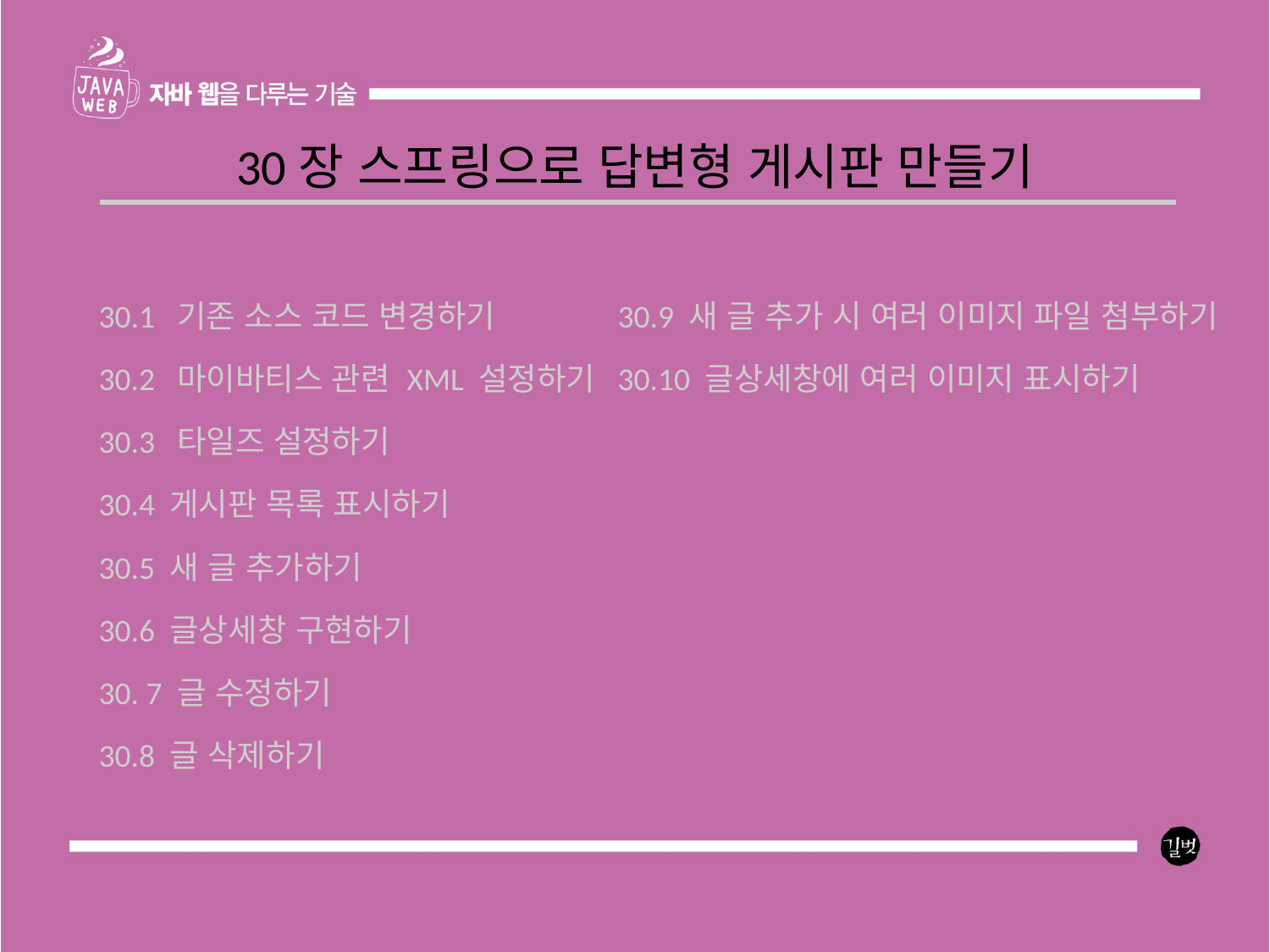

30장 스프링으로 답변형 게시판 만들기
30.9 새 글 추가 시 여러 이미지 파일 첨부하기
30.10 글상세창에 여러 이미지 표시하기
30.1  기존 소스 코드 변경하기
30.2  마이바티스 관련 XML 설정하기
30.3  타일즈 설정하기
30.4 게시판 목록 표시하기
30.5 새 글 추가하기
30.6 글상세창 구현하기
30. 7 글 수정하기
30.8 글 삭제하기